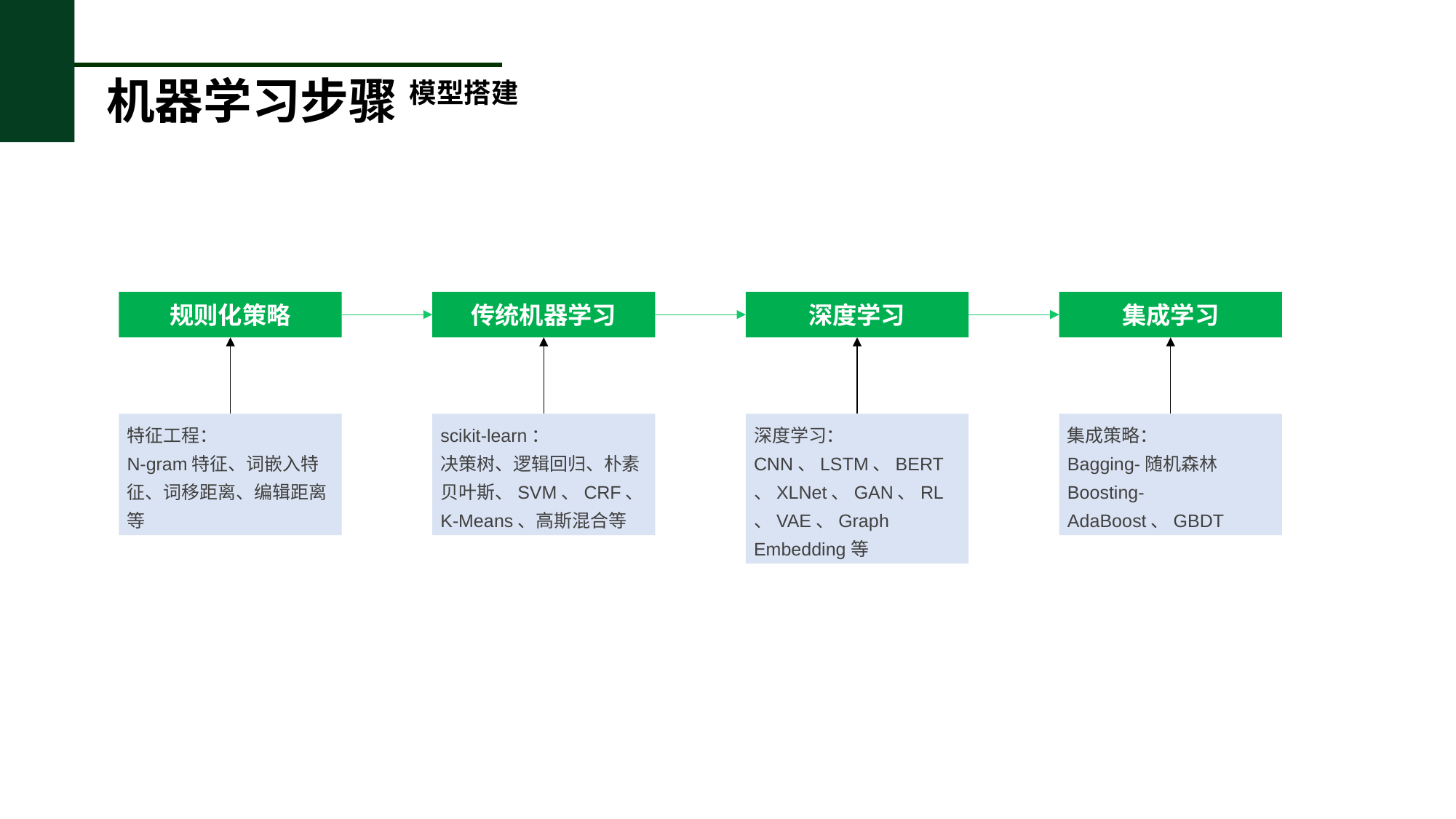

机器学习步骤
模型搭建
规则化策略
传统机器学习
深度学习
集成学习
集成策略：
Bagging-随机森林
Boosting-AdaBoost、GBDT
深度学习：
CNN、LSTM、BERT、XLNet、GAN、RL、VAE、Graph Embedding等
特征工程：
N-gram特征、词嵌入特征、词移距离、编辑距离等
scikit-learn：
决策树、逻辑回归、朴素贝叶斯、SVM、CRF、K-Means、高斯混合等